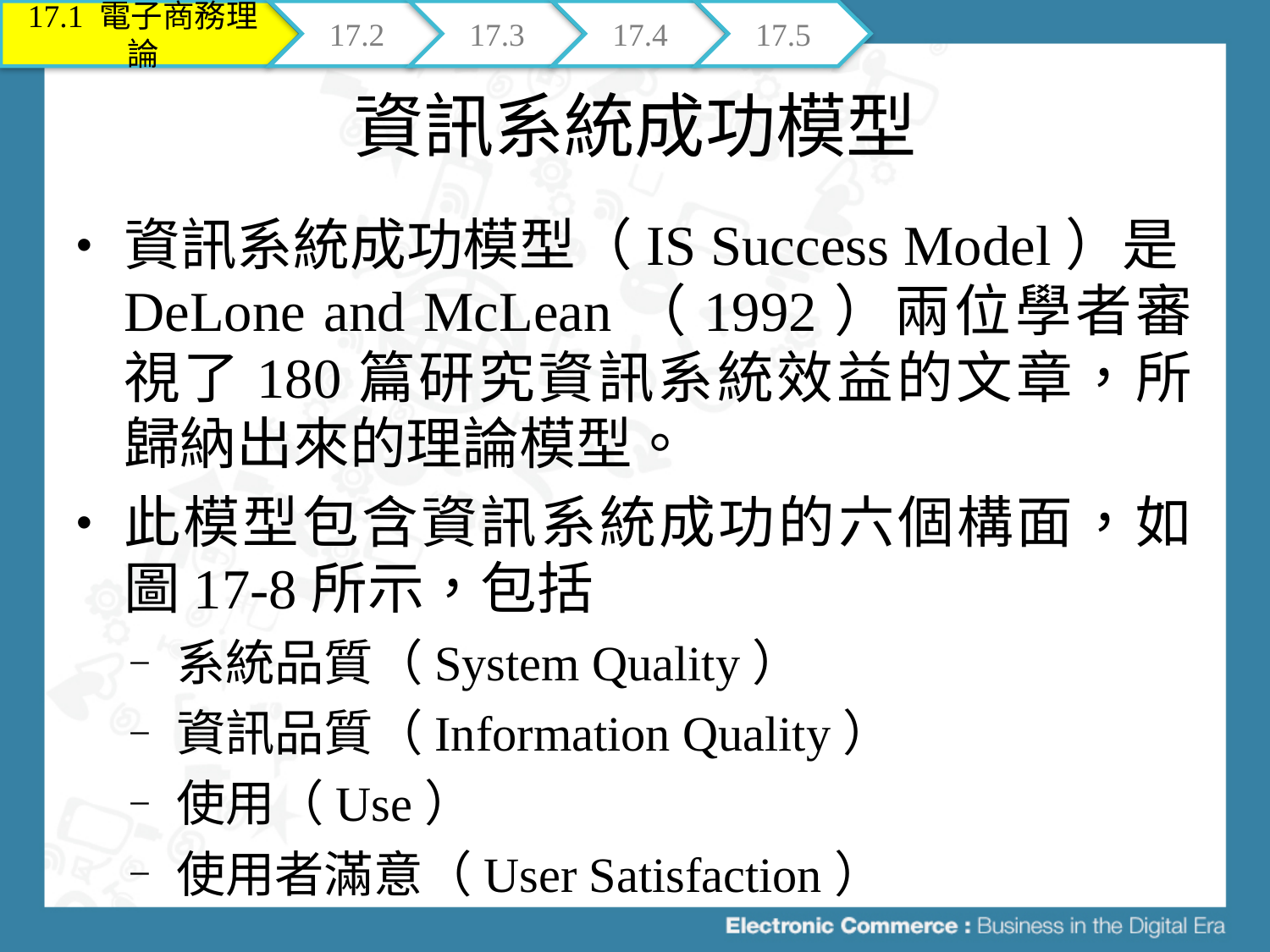

17.1 電子商務理論
17.2
17.3
17.4
17.5
# 資訊系統成功模型
資訊系統成功模型（IS Success Model）是DeLone and McLean（1992）兩位學者審視了180篇研究資訊系統效益的文章，所歸納出來的理論模型。
此模型包含資訊系統成功的六個構面，如圖17-8所示，包括
系統品質（System Quality）
資訊品質（Information Quality）
使用（Use）
使用者滿意（User Satisfaction）